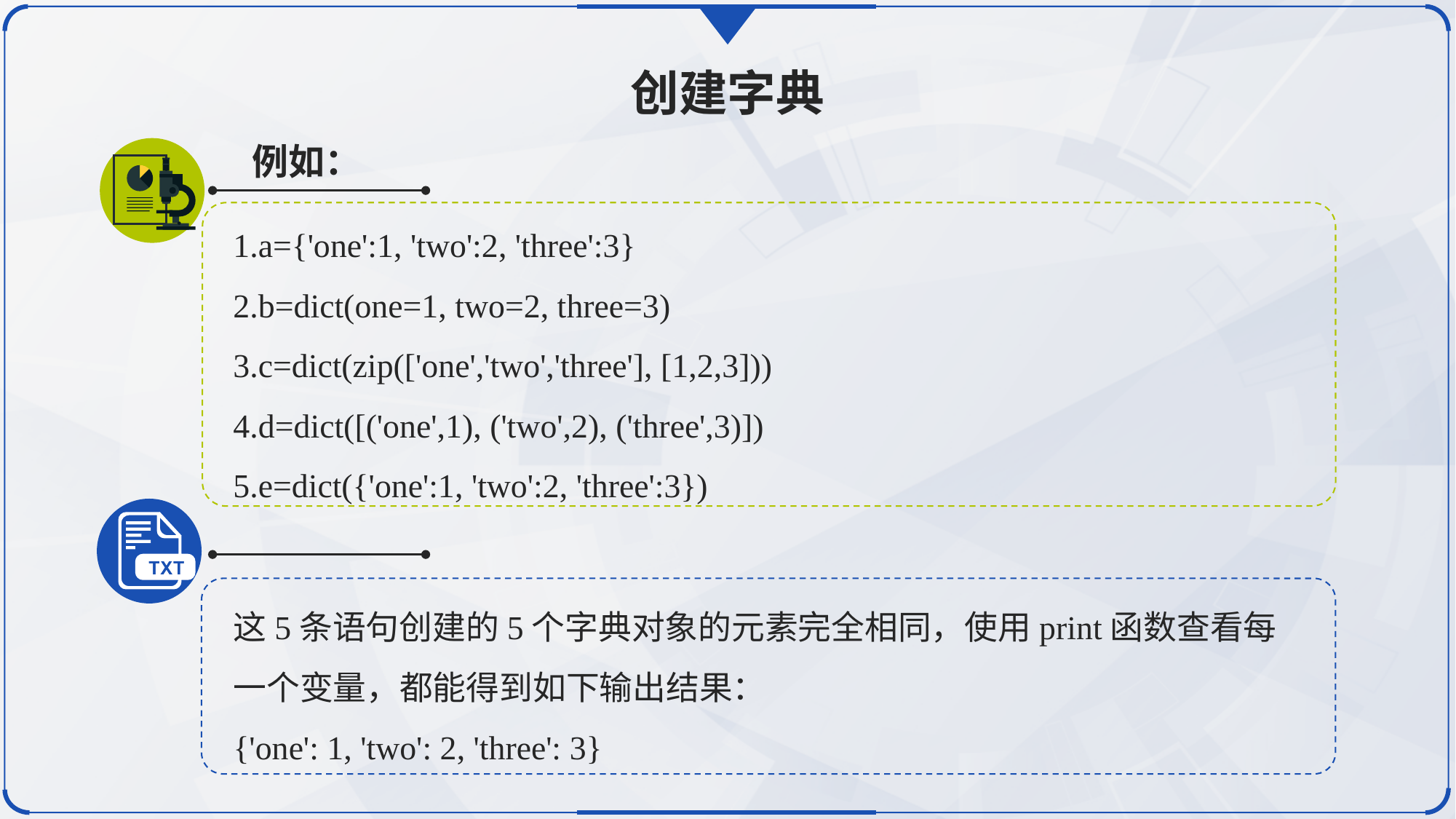

创建字典
例如：

1.a={'one':1, 'two':2, 'three':3}
2.b=dict(one=1, two=2, three=3)
3.c=dict(zip(['one','two','three'], [1,2,3]))
4.d=dict([('one',1), ('two',2), ('three',3)])
5.e=dict({'one':1, 'two':2, 'three':3})

这5条语句创建的5个字典对象的元素完全相同，使用print函数查看每一个变量，都能得到如下输出结果：
{'one': 1, 'two': 2, 'three': 3}